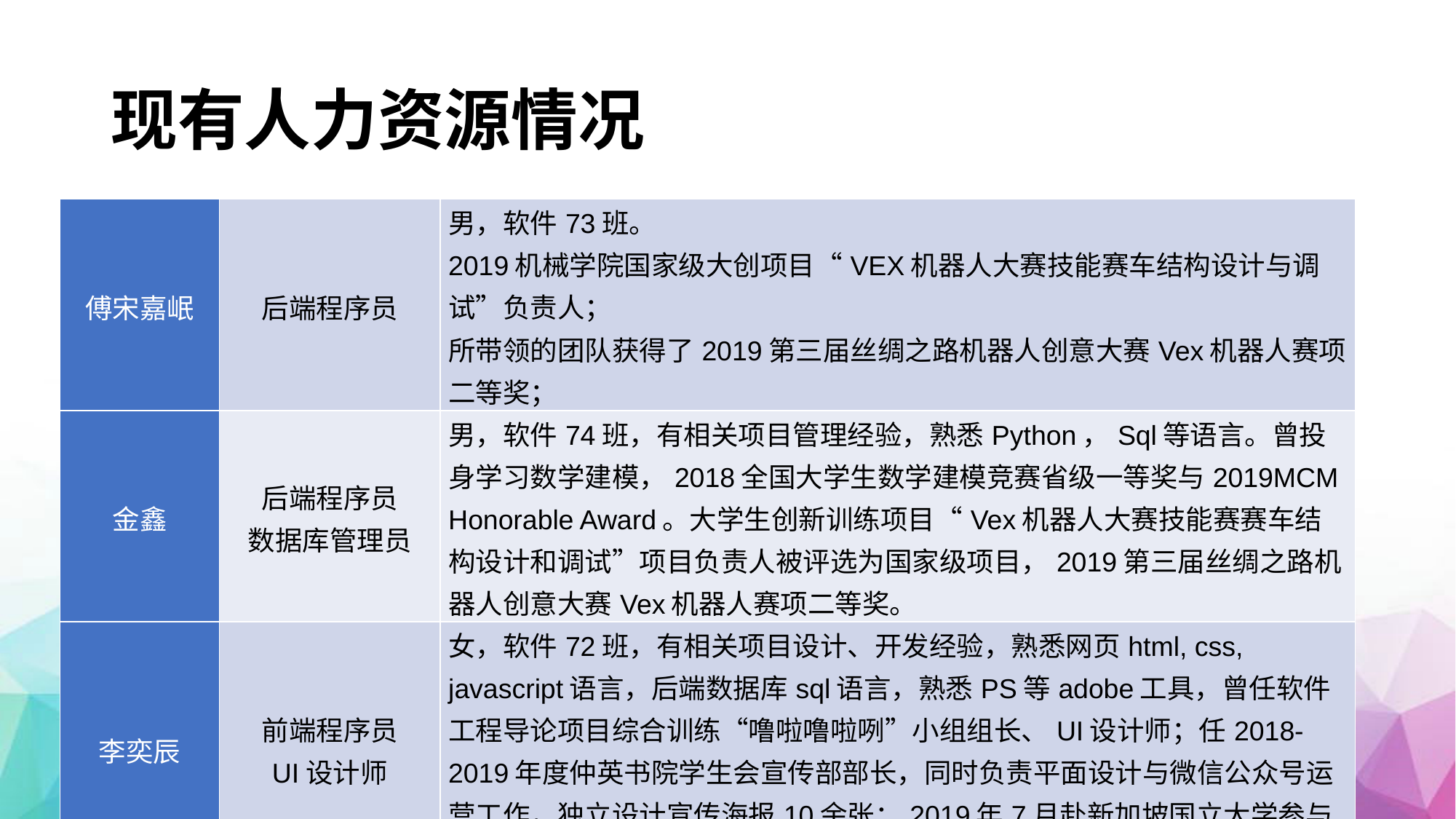

# 现有人力资源情况
| 傅宋嘉岷 | 后端程序员 | 男，软件73班。 2019机械学院国家级大创项目“VEX机器人大赛技能赛车结构设计与调试”负责人； 所带领的团队获得了2019第三届丝绸之路机器人创意大赛Vex机器人赛项二等奖； |
| --- | --- | --- |
| 金鑫 | 后端程序员 数据库管理员 | 男，软件74班，有相关项目管理经验，熟悉Python，Sql等语言。曾投身学习数学建模，2018全国大学生数学建模竞赛省级一等奖与2019MCM Honorable Award。大学生创新训练项目“Vex机器人大赛技能赛赛车结构设计和调试”项目负责人被评选为国家级项目，2019第三届丝绸之路机器人创意大赛Vex机器人赛项二等奖。 |
| 李奕辰 | 前端程序员 UI设计师 | 女，软件72班，有相关项目设计、开发经验，熟悉网页html, css, javascript语言，后端数据库sql语言，熟悉PS等adobe工具，曾任软件工程导论项目综合训练“噜啦噜啦咧”小组组长、UI设计师；任2018-2019年度仲英书院学生会宣传部部长，同时负责平面设计与微信公众号运营工作，独立设计宣传海报10余张；2019年7月赴新加坡国立大学参与科研项目，负责团队建模工作及网站制作； |
| 丁紫凡 | 前端程序员 | 女，软件72班，熟悉C++，html，css和相关框架等，曾参与小学期集训制作相关销售网页设计，大二上学期记账软件APP开发等工作。2018年西安交通大学数模校赛一等奖，2019年数学建模省赛一等奖等。 |
| --- | --- | --- |
| 邓心怡 | 测试员 | 女，软件73班，熟悉html、css、java等语言，有相关项目经验，2019年西安交大大学建模比赛以及国家数学建模比赛小组组长，在2018年软件专业实训过程中担任手机版网页编写职责，参加过科赛等专业相关比赛。 |
| 陈玉琴 | 文档管理员 | 女，软件72班，有Java HTML Python C编程经验。在大一暑期实训作为获取房源信息的网页的小组成员，负责网页下方的部门信息，在大二暑期实训学习python相关知识以及爬虫基本原理 ,对当当网站进行分析比较并作出柱状图、折线图、饼图、词云图等 |
| 李朝龙 | 服务器运维员 | 男，软件73班，熟悉网页前端html，css等技术，熟悉后端数据库sql语言，Python语言，有相关项目经验。在软件专业曾连续两年取得国家奖学金。2018年 6月份参与“房地产网站”的开发，主要负责绘制并优化网站界面；2018年11月加入名为“第一次，好紧张”的软件项目项目管理训练小组，负责文档的编撰，统筹以及整理。2019年5月曾任数学建模校赛组长，带领团队取得二等奖的成绩。2019年6月进行了acm相关知识的学习， |